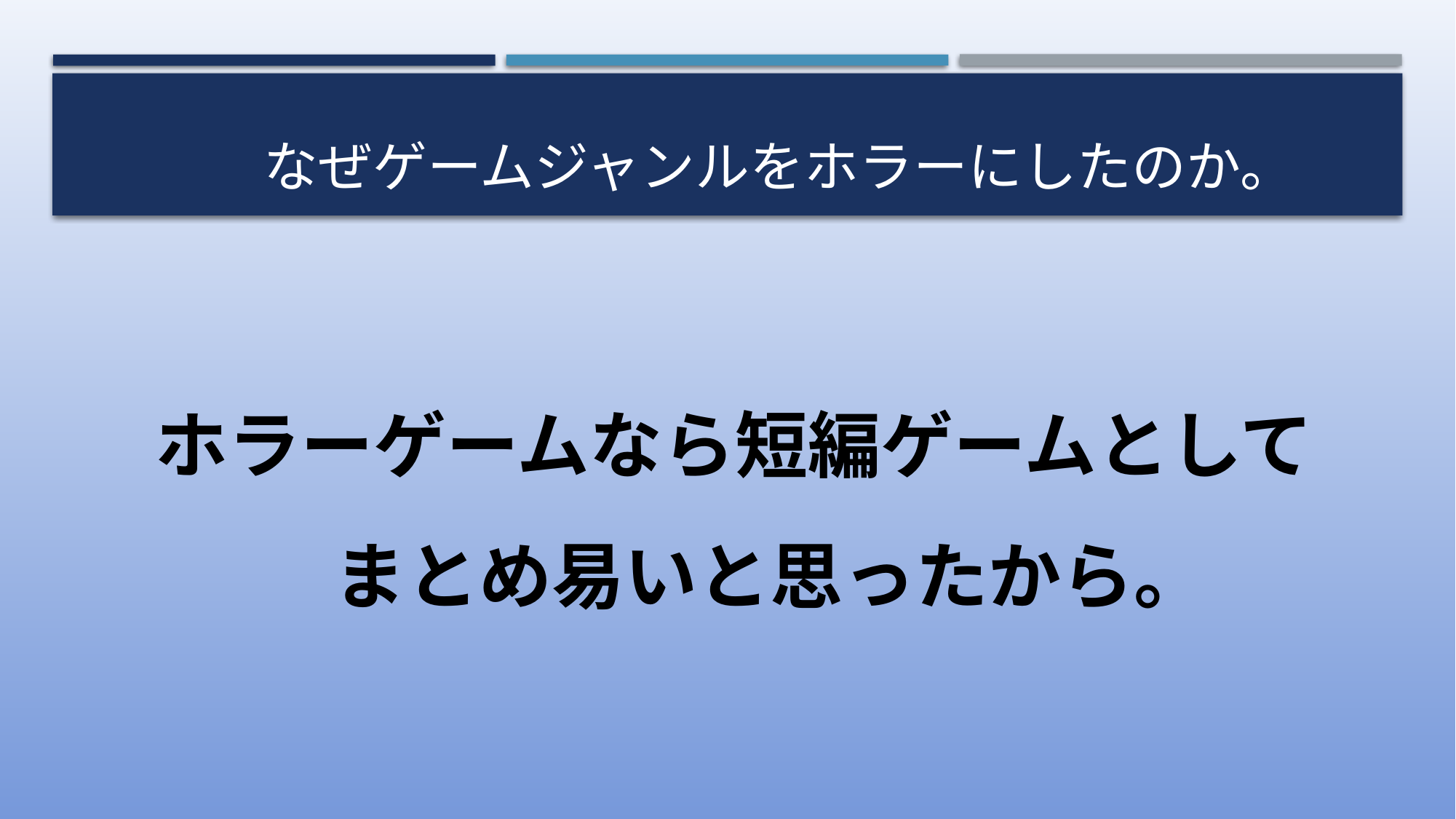

# なぜゲームジャンルをホラーにしたのか。
ホラーゲームなら短編ゲームとして
　まとめ易いと思ったから。